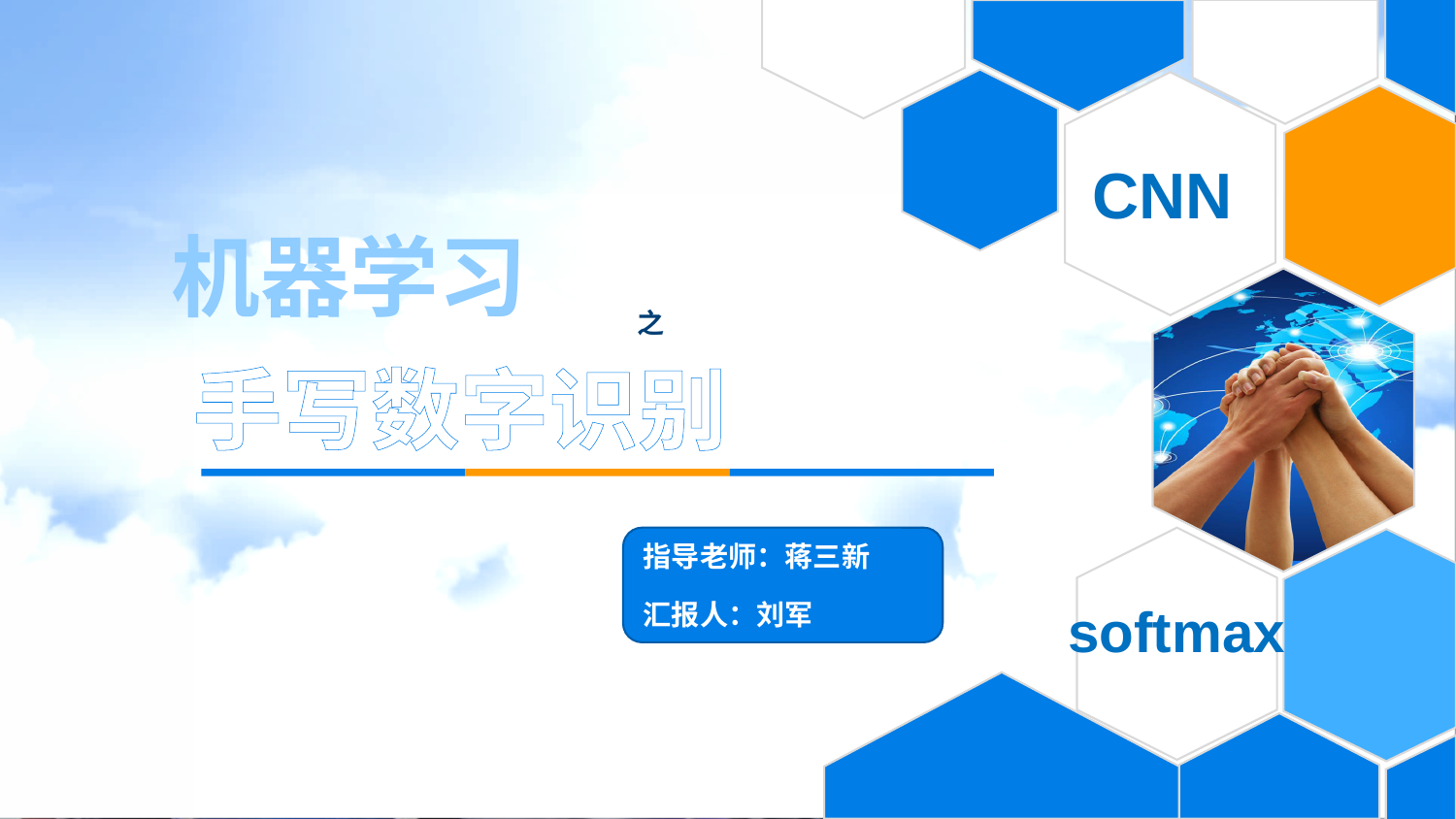

CNN
机器学习

之
手写数字识别

指导老师：蒋三新
汇报人：刘军

softmax